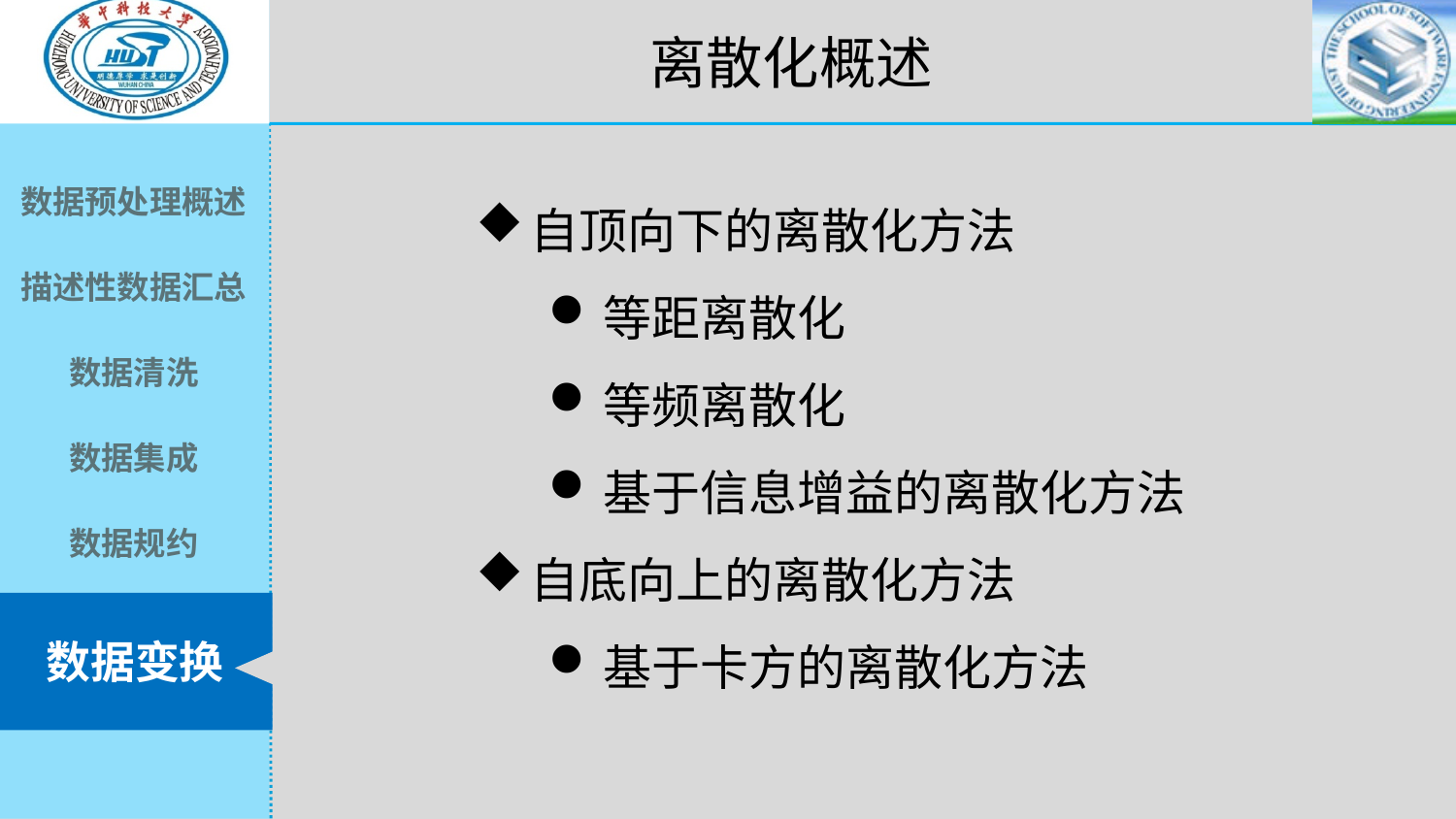

离散化概述
自顶向下的离散化方法
等距离散化
等频离散化
基于信息增益的离散化方法
自底向上的离散化方法
基于卡方的离散化方法